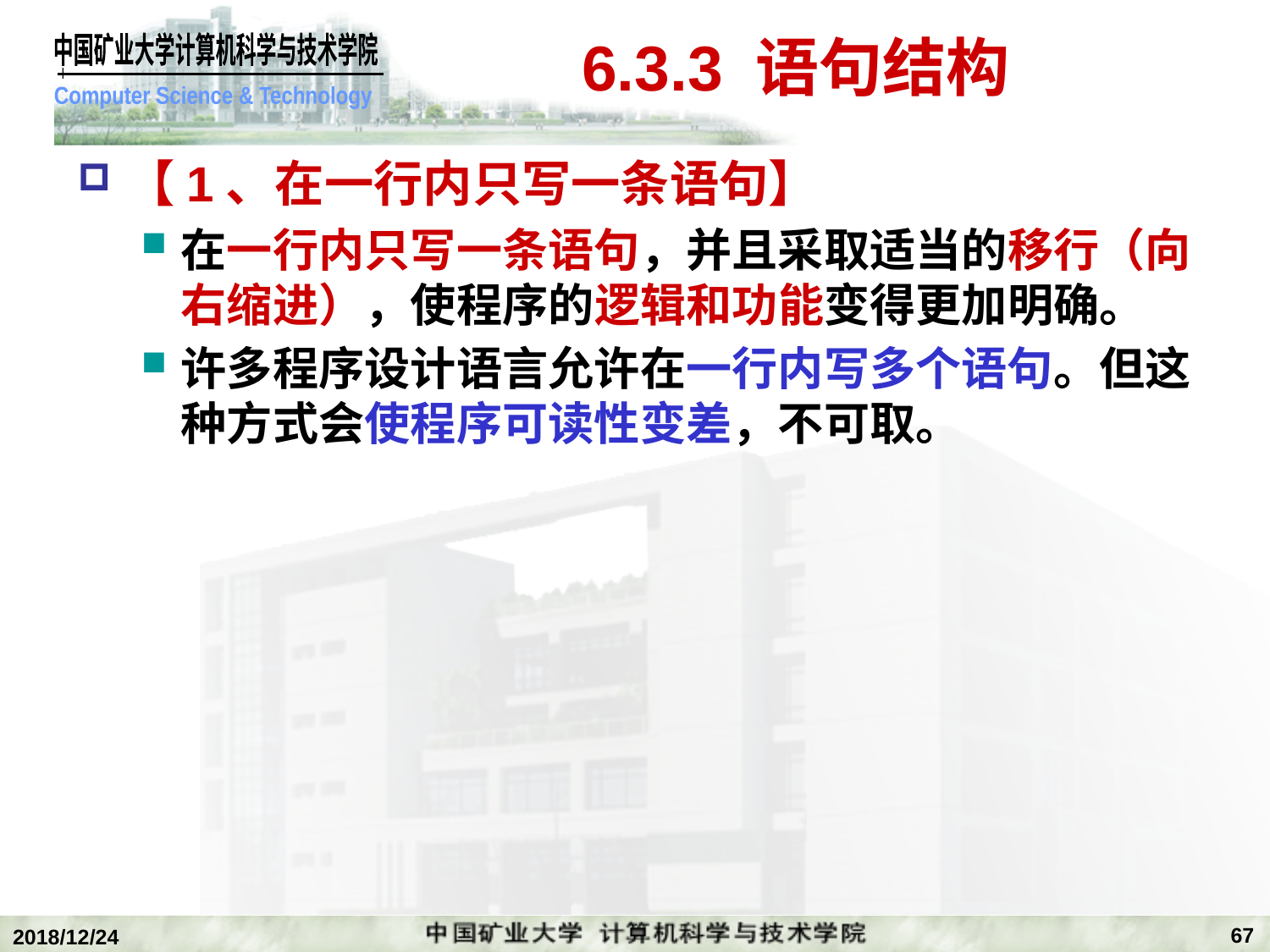

# 6.3.3 语句结构
【1、在一行内只写一条语句】
在一行内只写一条语句，并且采取适当的移行（向右缩进），使程序的逻辑和功能变得更加明确。
许多程序设计语言允许在一行内写多个语句。但这种方式会使程序可读性变差，不可取。
67
2018/12/24